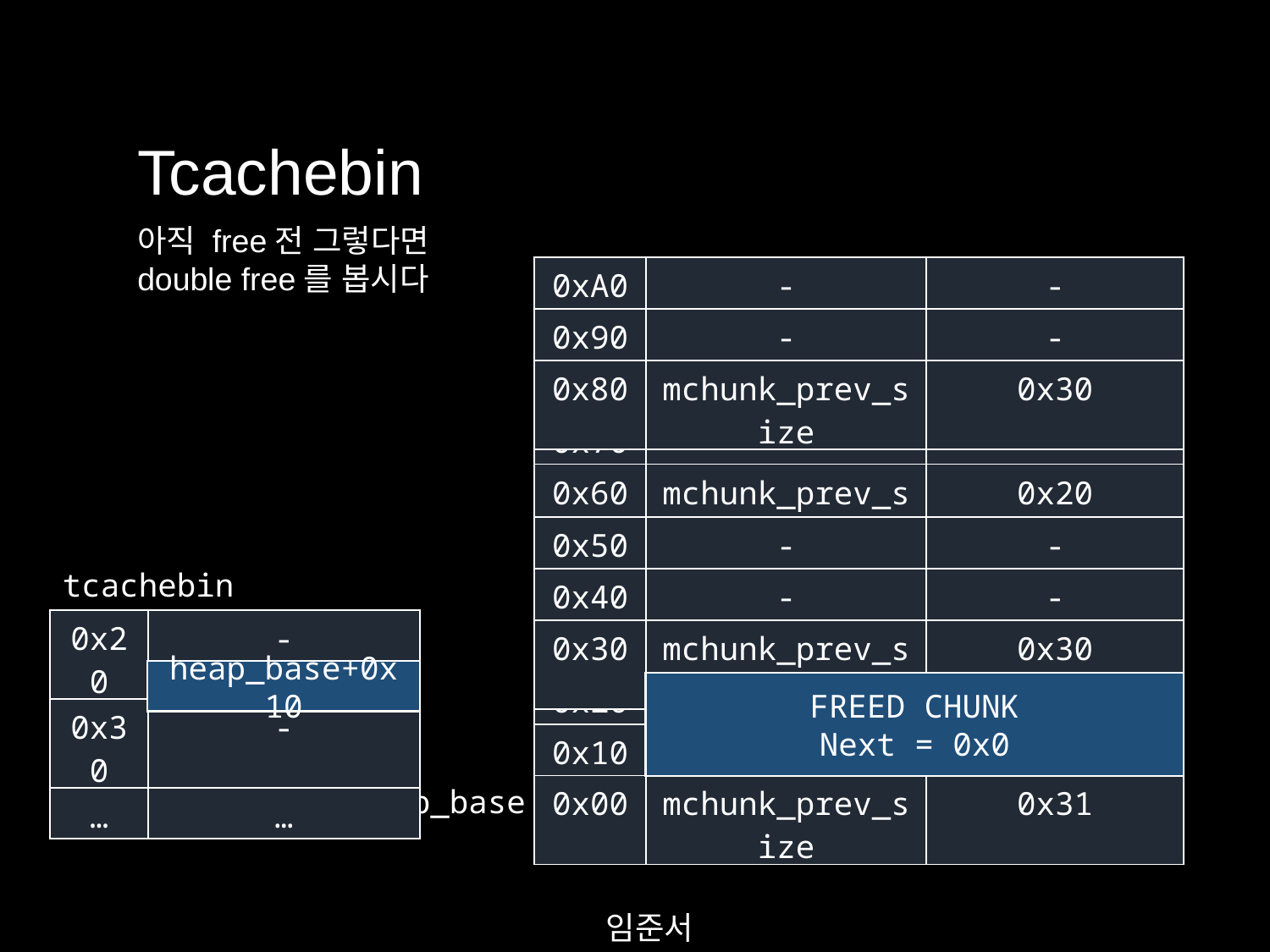

Tcachebin
아직 free전 그렇다면
double free를 봅시다
| 0xA0 | - | - |
| --- | --- | --- |
| 0x90 | - | - |
| 0x80 | mchunk\_prev\_size | 0x30 |
| 0x70 | - | - |
| --- | --- | --- |
| 0x60 | mchunk\_prev\_size | 0x20 |
| 0x50 | - | - |
| --- | --- | --- |
| 0x40 | - | - |
| 0x30 | mchunk\_prev\_size | 0x30 |
tcachebin
| 0x20 | - |
| --- | --- |
| 0x30 | - |
| … | … |
heap_base+0x10
| 0x20 | - | - |
| --- | --- | --- |
| 0x10 | - | - |
| 0x00 | mchunk\_prev\_size | 0x31 |
FREED CHUNK
Next = 0x0
heap_base